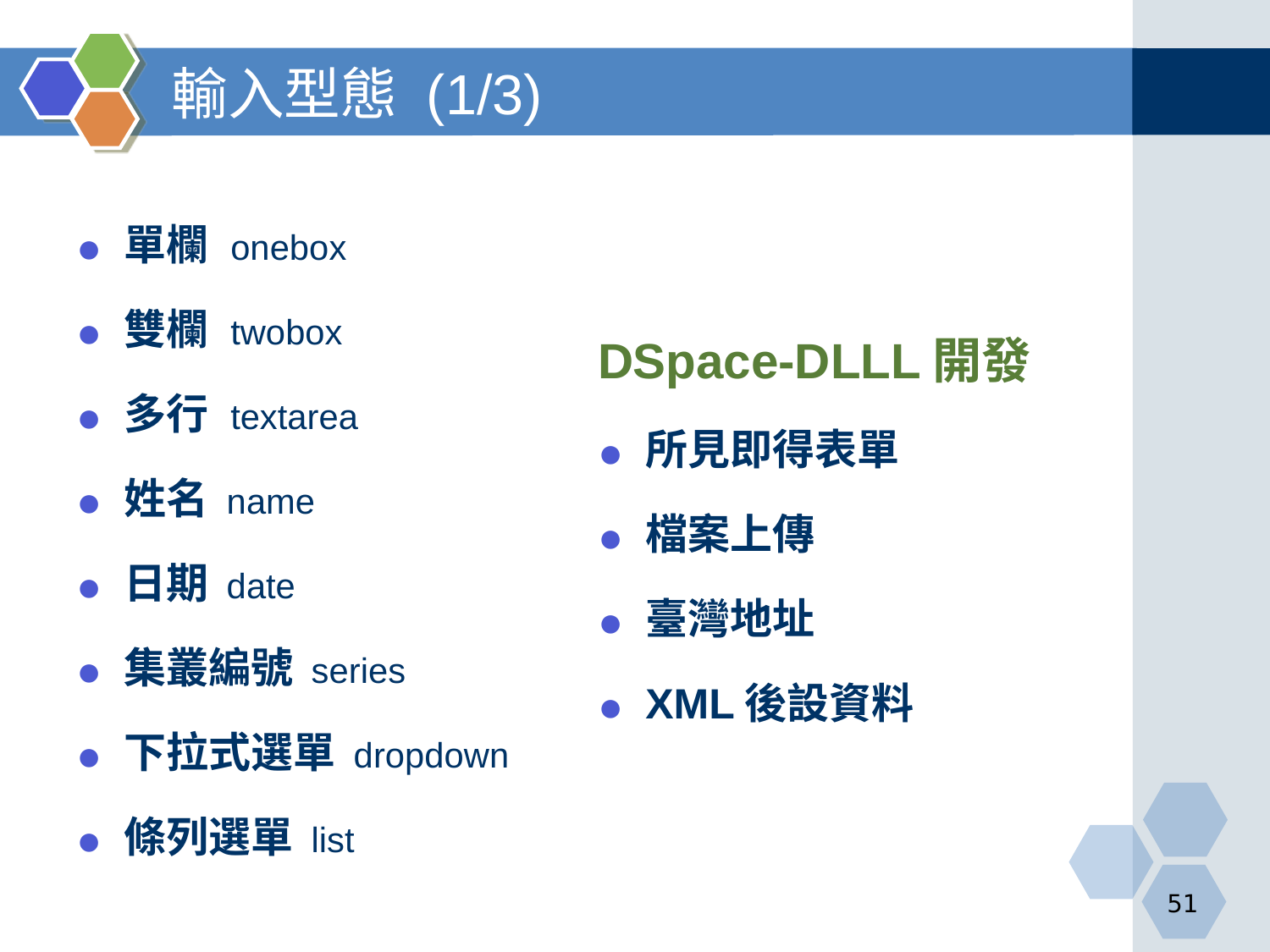

# 輸入型態 (1/3)
DSpace-DLLL開發
所見即得表單
檔案上傳
臺灣地址
XML後設資料
單欄 onebox
雙欄 twobox
多行 textarea
姓名 name
日期 date
集叢編號 series
下拉式選單 dropdown
條列選單 list
51